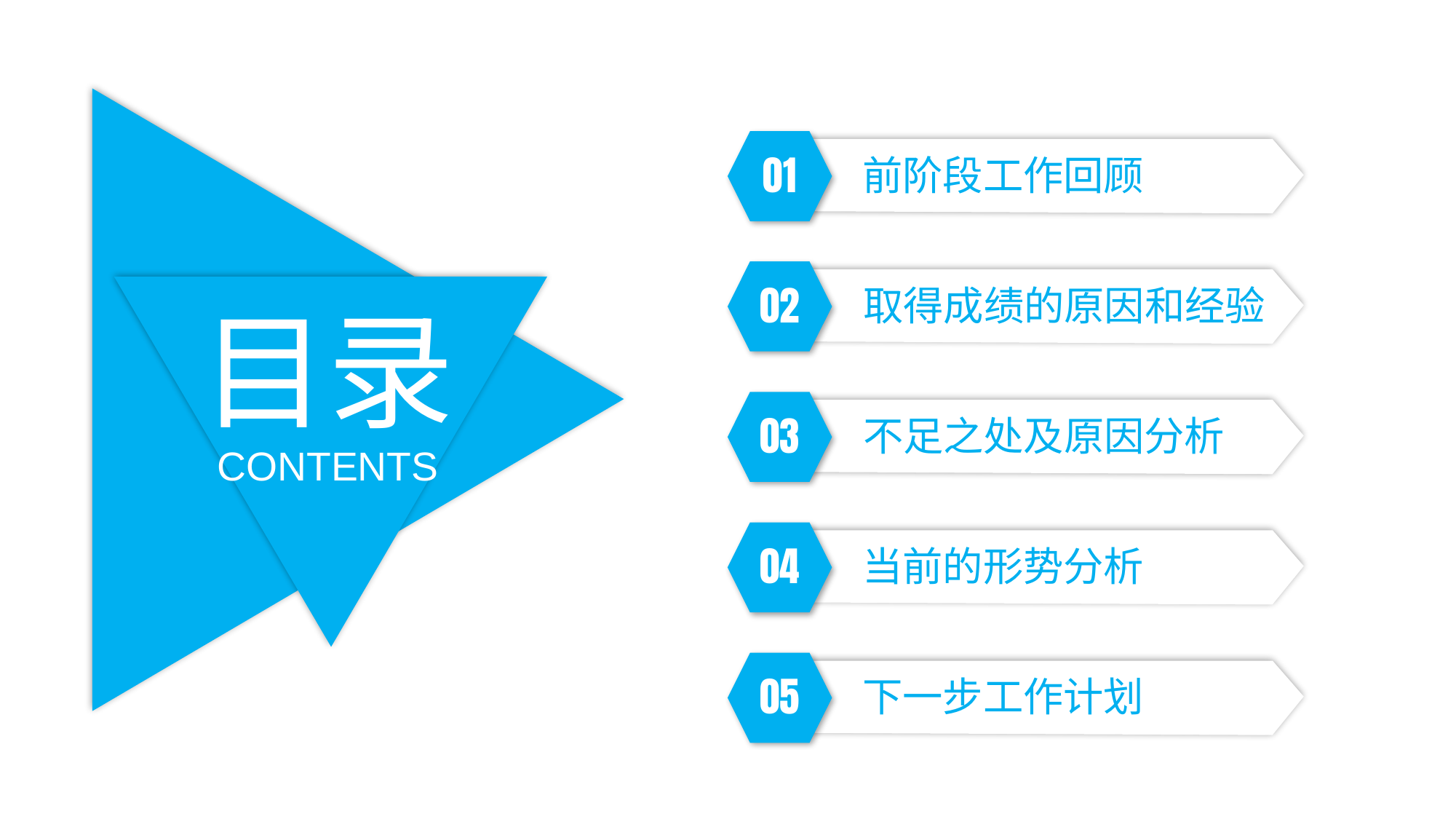

01

前阶段工作回顾
02

取得成绩的原因和经验

目录
03

不足之处及原因分析
CONTENTS
04

当前的形势分析
05

下一步工作计划